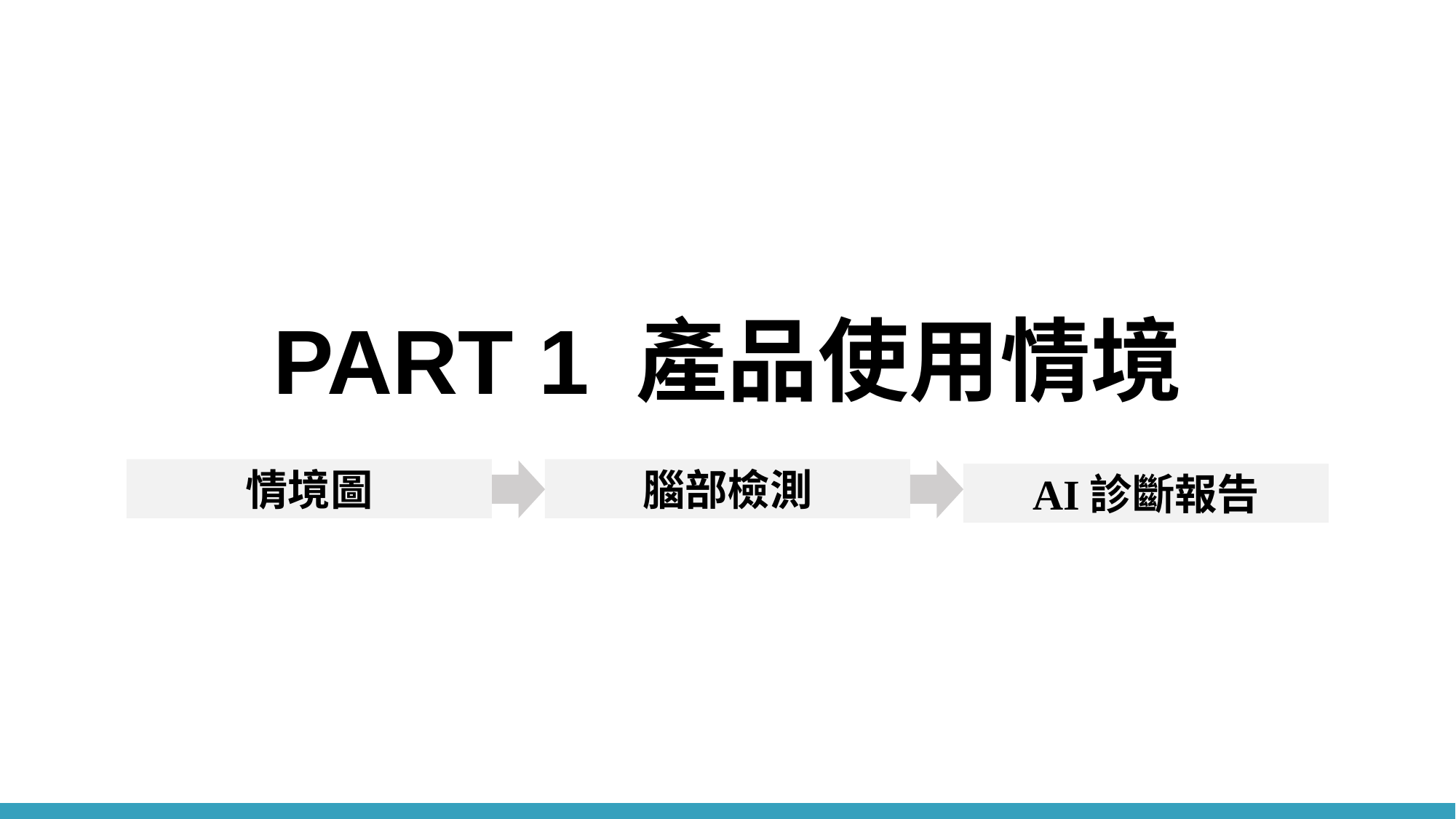

# PART 1 產品使用情境
情境圖
腦部檢測

AI診斷報告